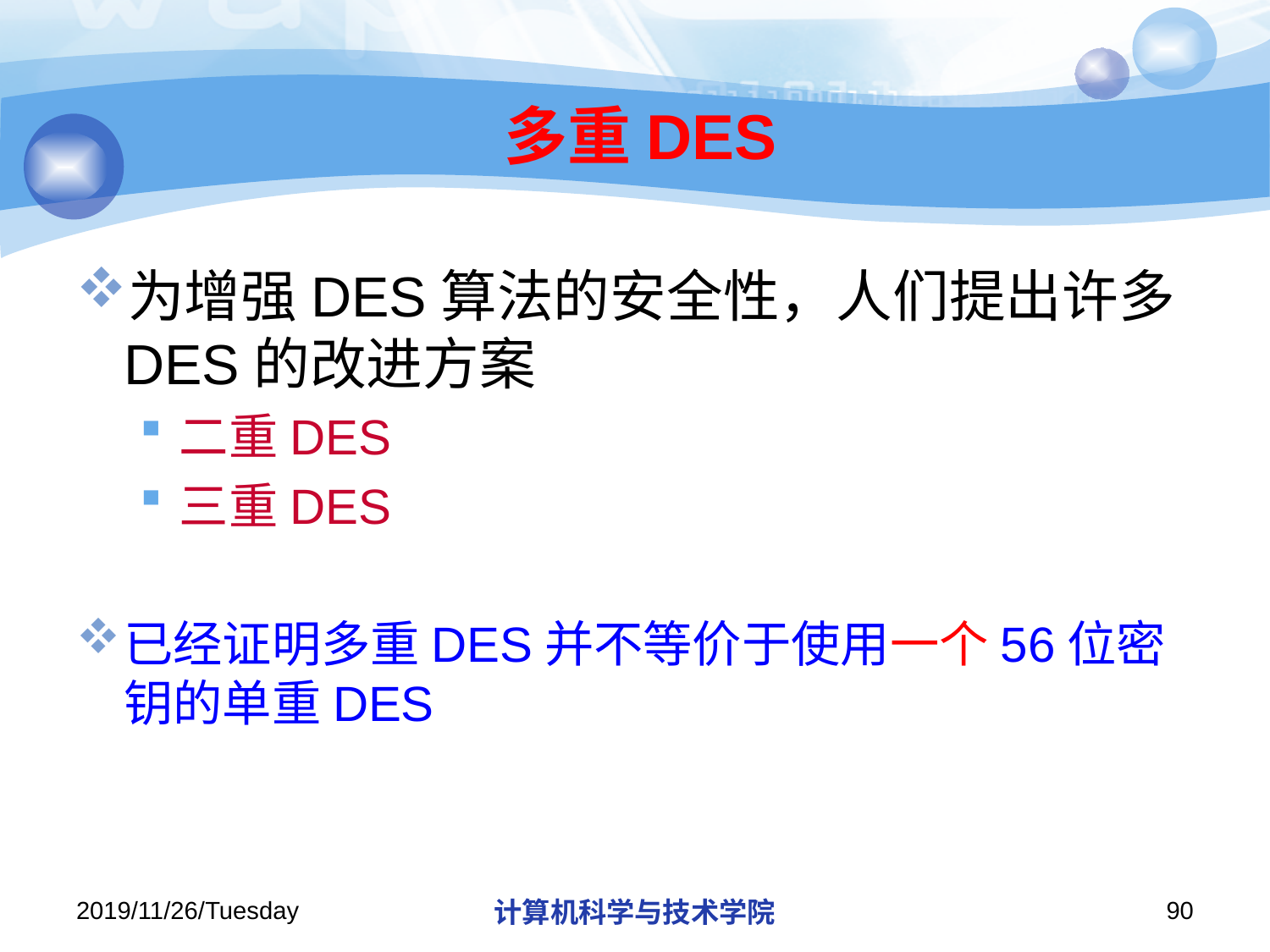

# 多重DES
为增强DES算法的安全性，人们提出许多DES的改进方案
二重DES
三重DES

已经证明多重DES并不等价于使用一个56位密钥的单重DES
2019/11/26/Tuesday
计算机科学与技术学院
90